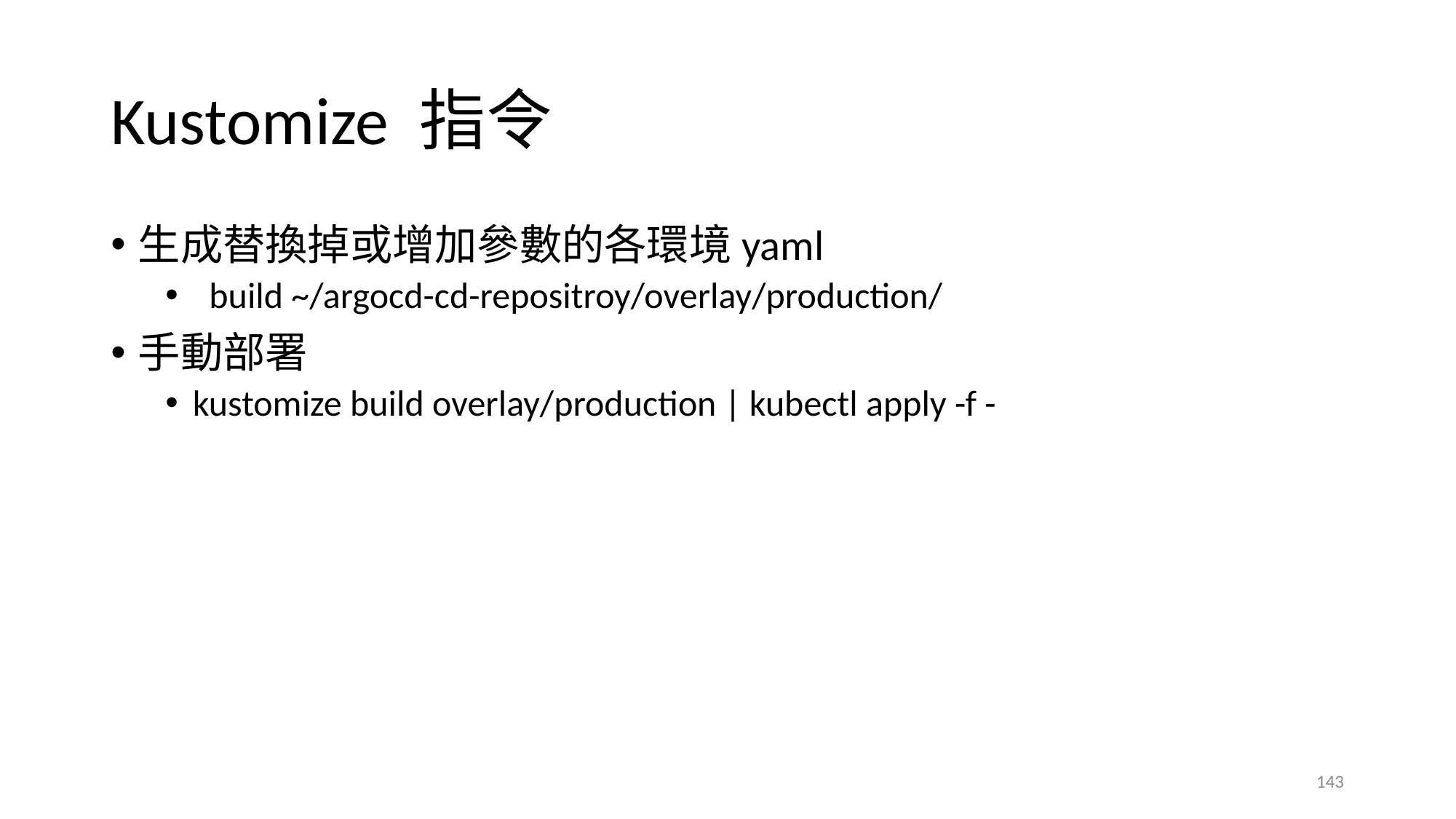

# Kustomize 指令
生成替換掉或增加參數的各環境yaml
  build ~/argocd-cd-repositroy/overlay/production/
手動部署
kustomize build overlay/production | kubectl apply -f -
143